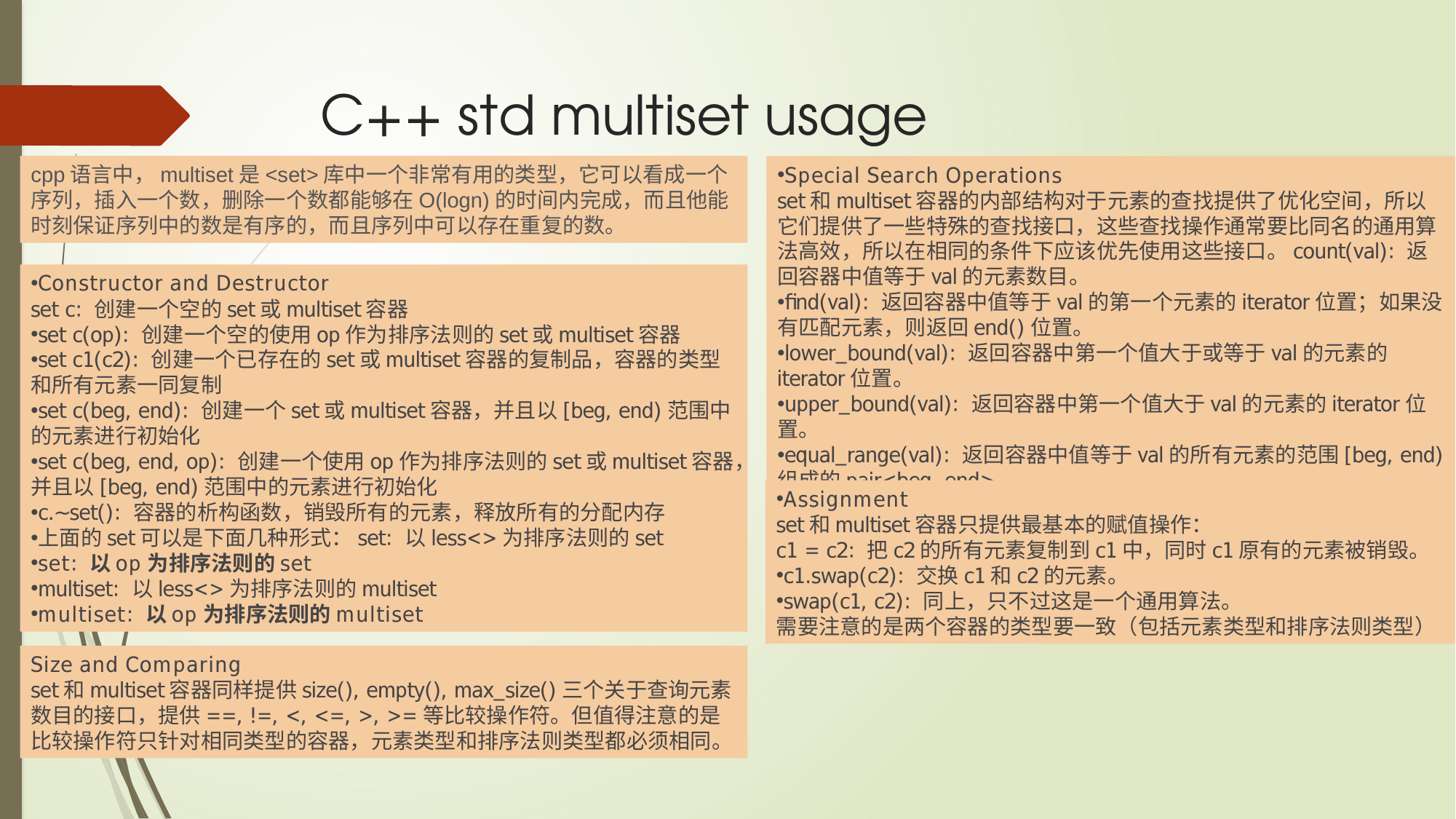

# C++ std multiset usage
cpp语言中，multiset是<set>库中一个非常有用的类型，它可以看成一个序列，插入一个数，删除一个数都能够在O(logn)的时间内完成，而且他能时刻保证序列中的数是有序的，而且序列中可以存在重复的数。
Special Search Operations
set和multiset容器的内部结构对于元素的查找提供了优化空间，所以它们提供了一些特殊的查找接口，这些查找操作通常要比同名的通用算法高效，所以在相同的条件下应该优先使用这些接口。count(val): 返回容器中值等于val的元素数目。
find(val): 返回容器中值等于val的第一个元素的iterator位置；如果没有匹配元素，则返回end()位置。
lower_bound(val): 返回容器中第一个值大于或等于val的元素的iterator位置。
upper_bound(val): 返回容器中第一个值大于val的元素的iterator位置。
equal_range(val): 返回容器中值等于val的所有元素的范围[beg, end)组成的pair<beg, end> 。
Constructor and Destructor
set c: 创建一个空的set或multiset容器
set c(op): 创建一个空的使用op作为排序法则的set或multiset容器
set c1(c2): 创建一个已存在的set或multiset容器的复制品，容器的类型和所有元素一同复制
set c(beg, end): 创建一个set或multiset容器，并且以[beg, end)范围中的元素进行初始化
set c(beg, end, op): 创建一个使用op作为排序法则的set或multiset容器，并且以[beg, end)范围中的元素进行初始化
c.~set(): 容器的析构函数，销毁所有的元素，释放所有的分配内存
上面的set可以是下面几种形式：set: 以less<>为排序法则的set
set: 以op为排序法则的set
multiset: 以less<>为排序法则的multiset
multiset: 以op为排序法则的multiset
Assignment
set和multiset容器只提供最基本的赋值操作：
c1 = c2: 把c2的所有元素复制到c1中，同时c1原有的元素被销毁。
c1.swap(c2): 交换c1和c2的元素。
swap(c1, c2): 同上，只不过这是一个通用算法。
需要注意的是两个容器的类型要一致（包括元素类型和排序法则类型）
Size and Comparing
set和multiset容器同样提供size(), empty(), max_size()三个关于查询元素数目的接口，提供==, !=, <, <=, >, >=等比较操作符。但值得注意的是比较操作符只针对相同类型的容器，元素类型和排序法则类型都必须相同。